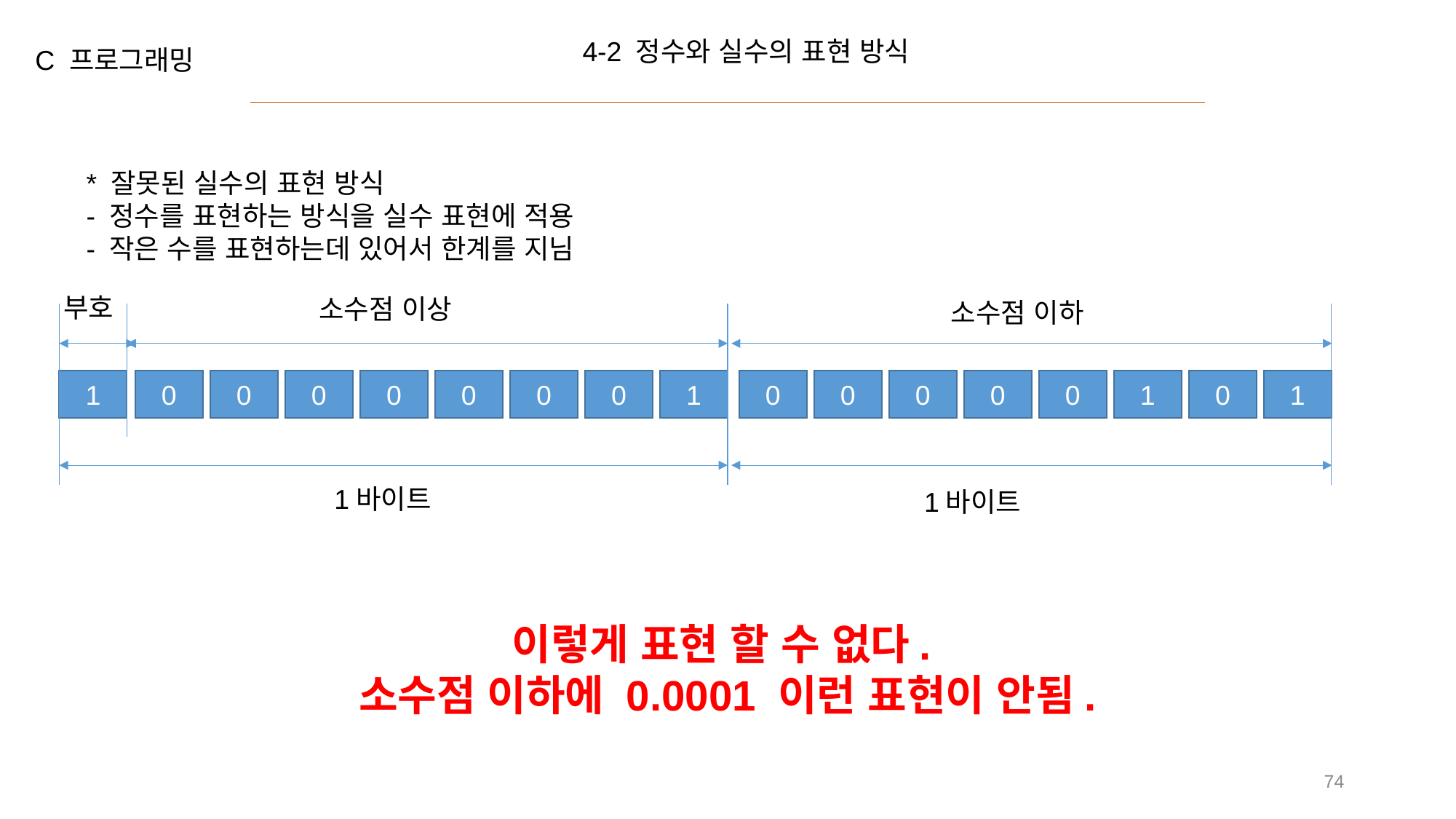

4-2 정수와 실수의 표현 방식
C 프로그래밍
* 잘못된 실수의 표현 방식
- 정수를 표현하는 방식을 실수 표현에 적용
- 작은 수를 표현하는데 있어서 한계를 지님
부호
소수점 이상
소수점 이하
0
0
0
0
0
1
0
1
1
0
0
0
0
0
0
0
1
1바이트
1바이트
이렇게 표현 할 수 없다.
소수점 이하에 0.0001 이런 표현이 안됨.
74